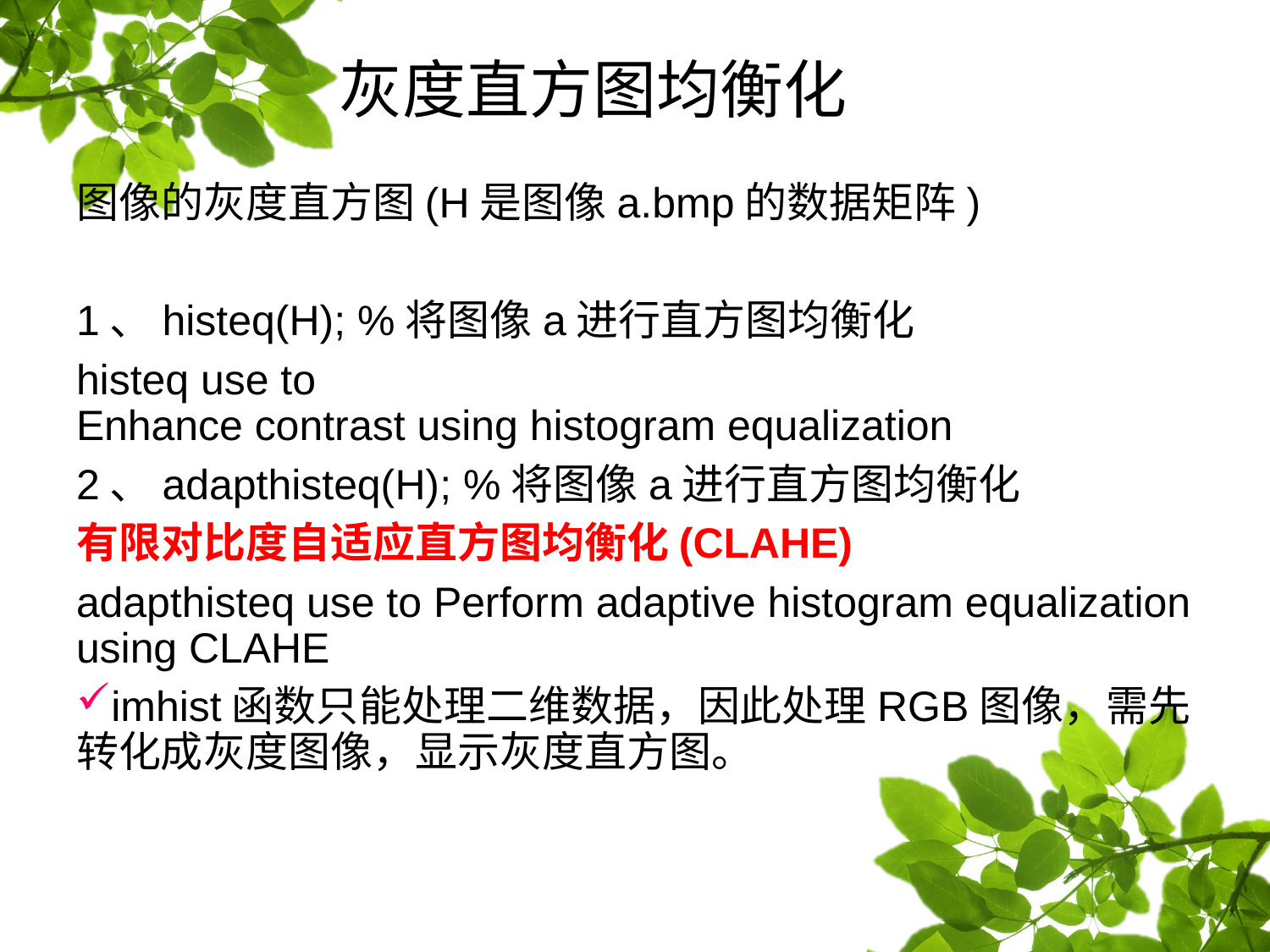

# 灰度直方图均衡化
图像的灰度直方图(H是图像a.bmp的数据矩阵)

1、histeq(H); %将图像a进行直方图均衡化
histeq use to
Enhance contrast using histogram equalization
2、adapthisteq(H); %将图像a进行直方图均衡化
有限对比度自适应直方图均衡化(CLAHE)
adapthisteq use to Perform adaptive histogram equalization using CLAHE
imhist函数只能处理二维数据，因此处理RGB图像，需先转化成灰度图像，显示灰度直方图。